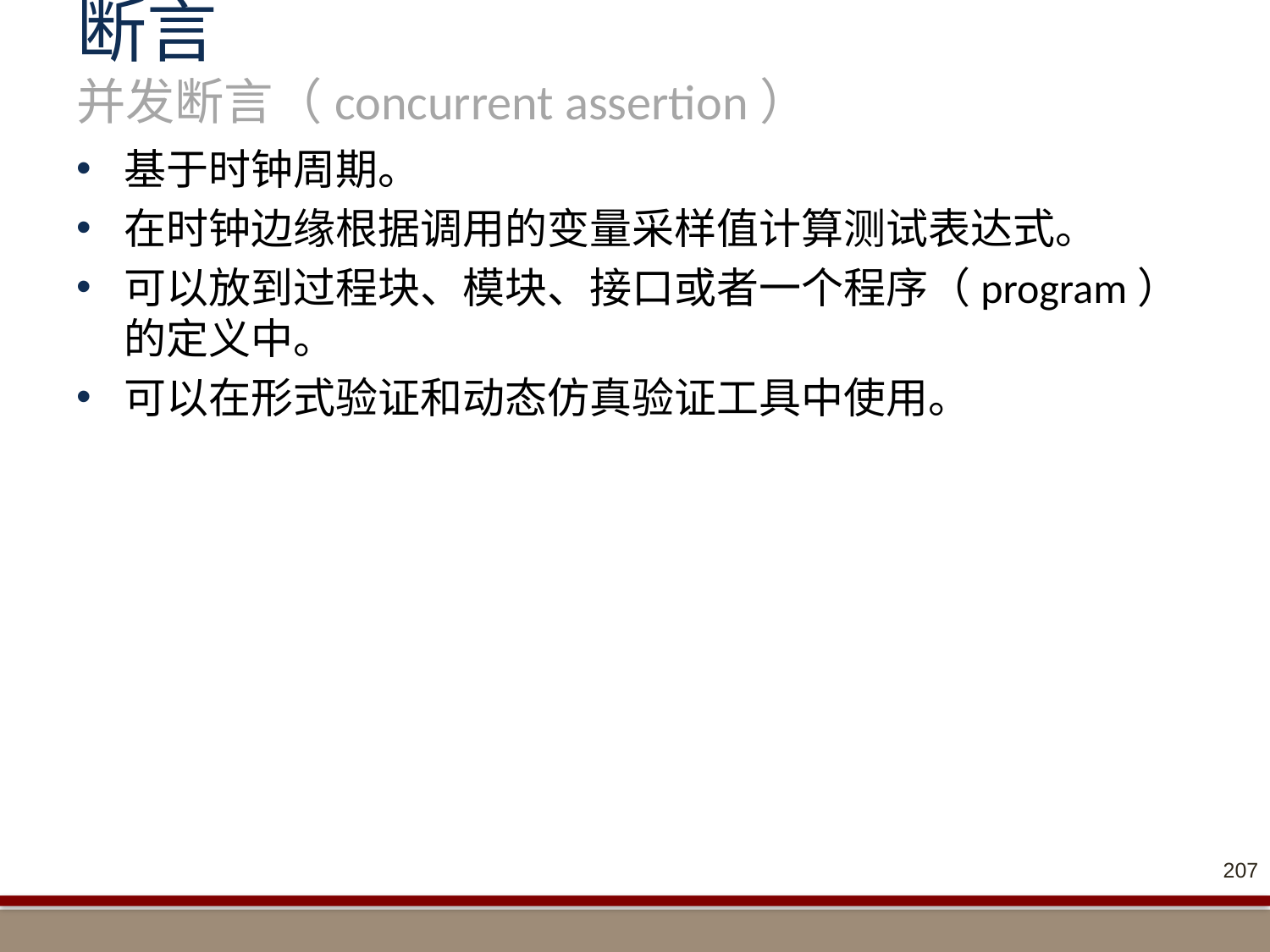

# 断言 并发断言（concurrent assertion）
基于时钟周期。
在时钟边缘根据调用的变量采样值计算测试表达式。
可以放到过程块、模块、接口或者一个程序（program）的定义中。
可以在形式验证和动态仿真验证工具中使用。
207